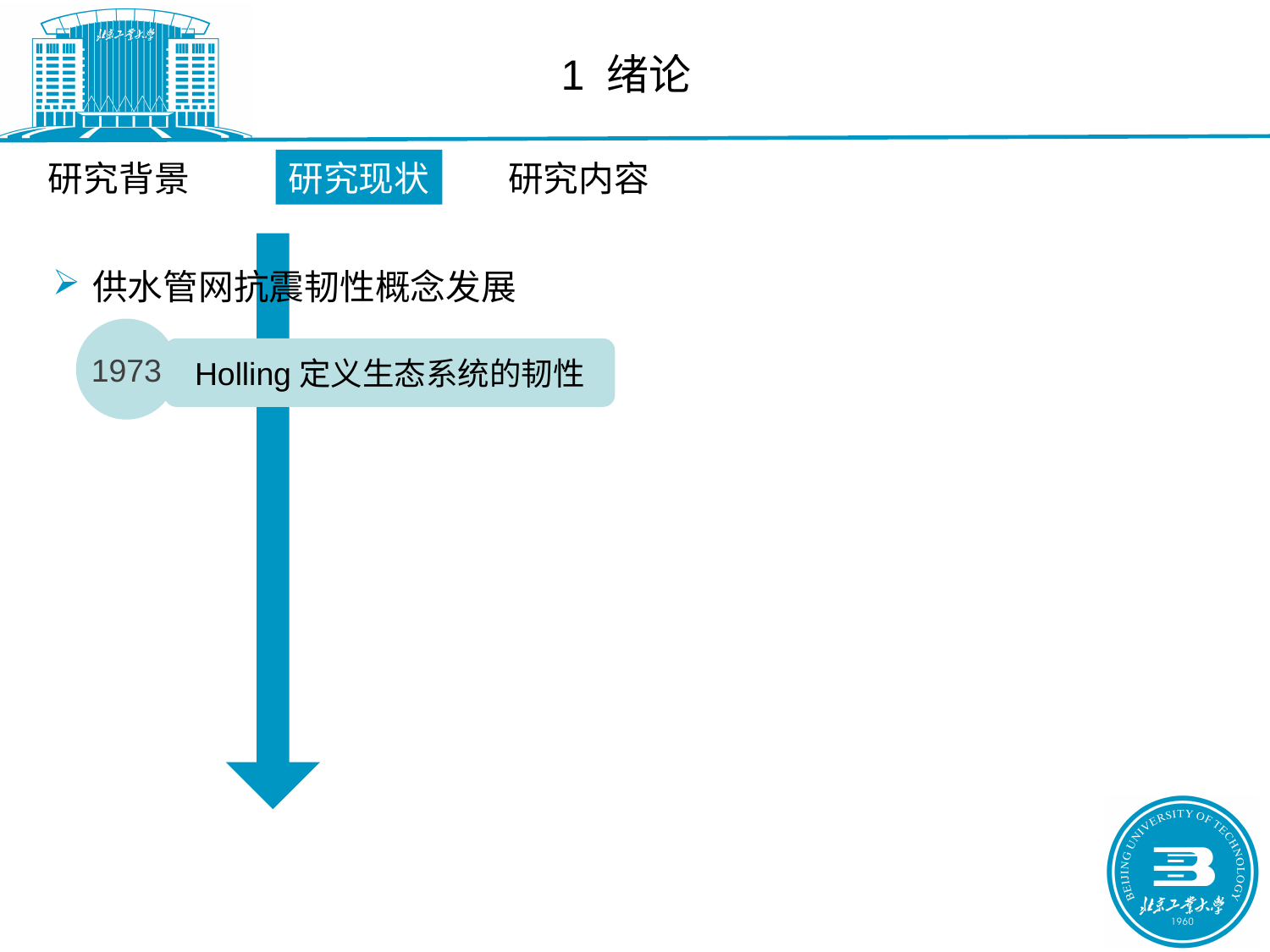

1 绪论
研究背景
研究现状
研究内容

供水管网抗震韧性概念发展
1973
Holling定义生态系统的韧性